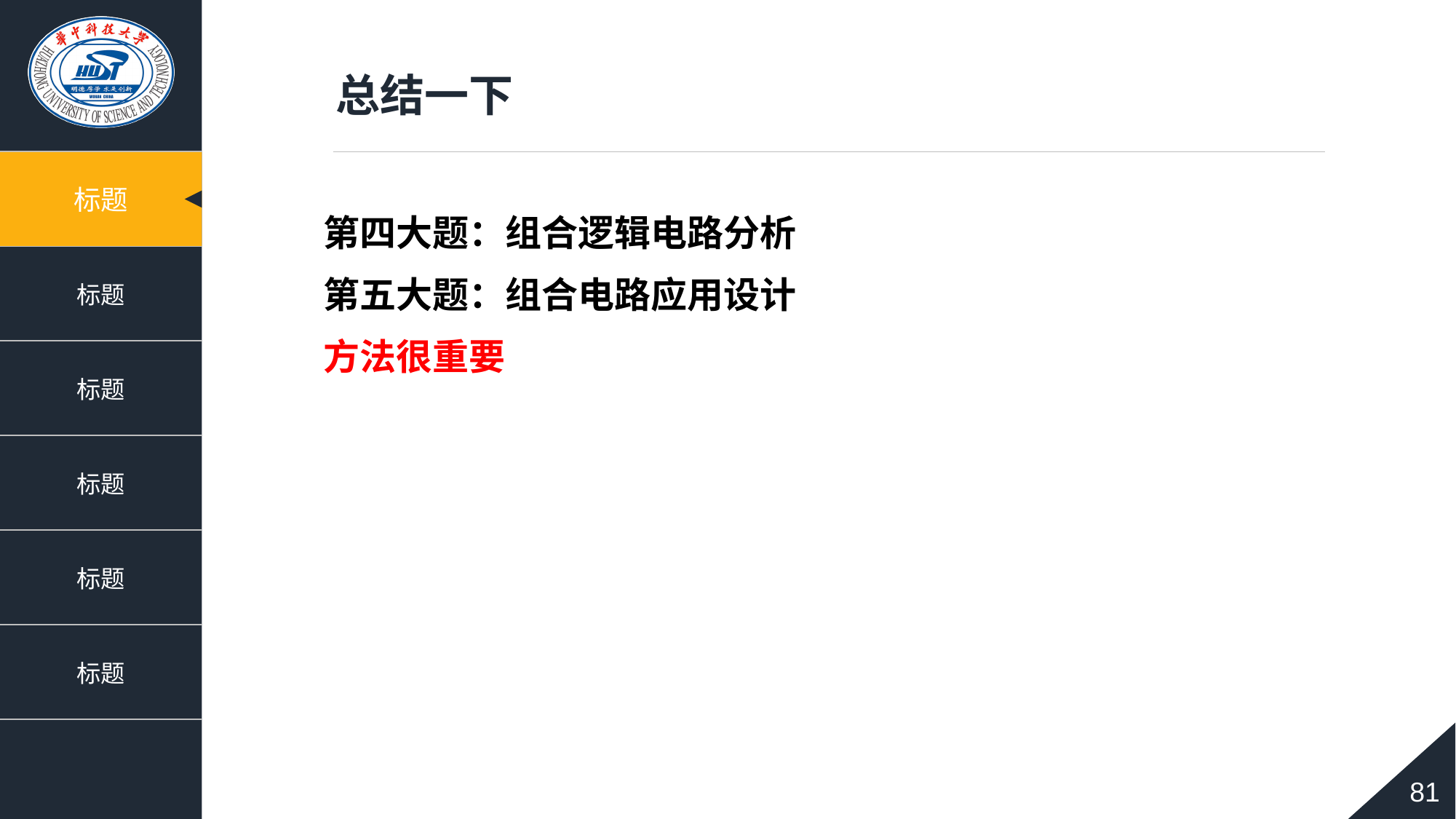

总结一下
第四大题：组合逻辑电路分析
第五大题：组合电路应用设计
方法很重要